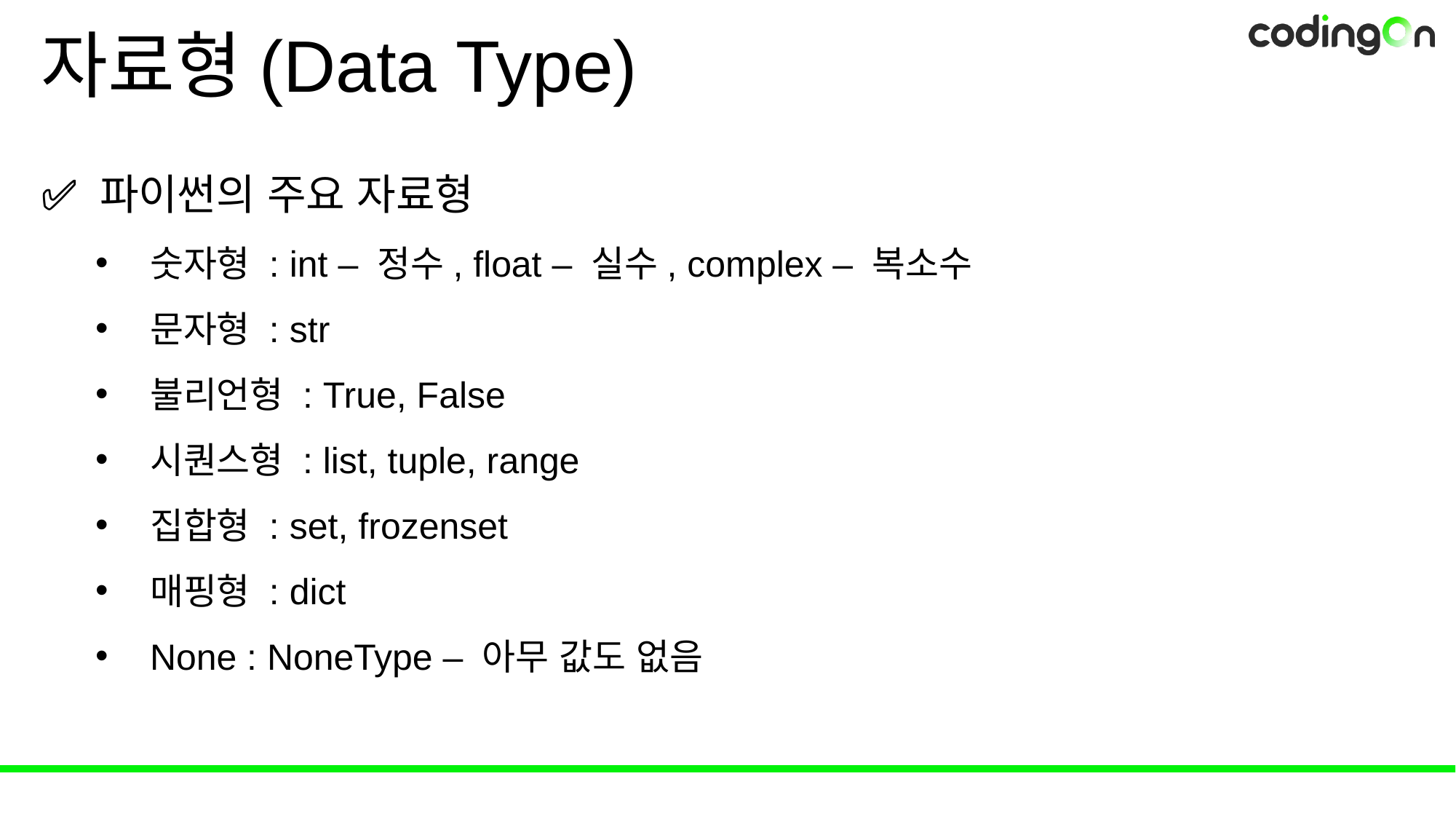

# 자료형(Data Type)
✅ 파이썬의 주요 자료형
숫자형 : int – 정수, float – 실수, complex – 복소수
문자형 : str
불리언형 : True, False
시퀀스형 : list, tuple, range
집합형 : set, frozenset
매핑형 : dict
None : NoneType – 아무 값도 없음